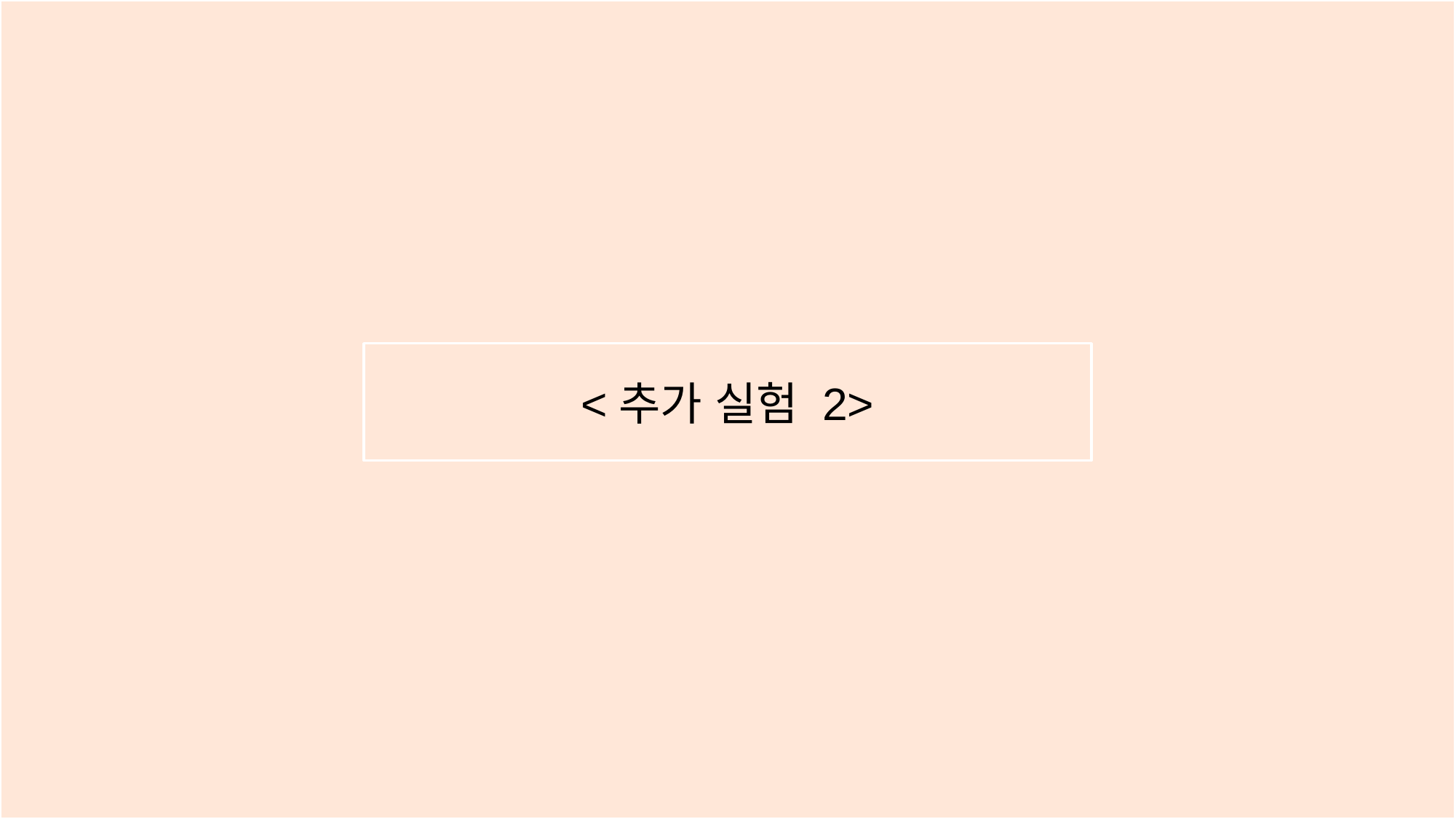

<영상 자료 분석>
#

<추가 실험 2>